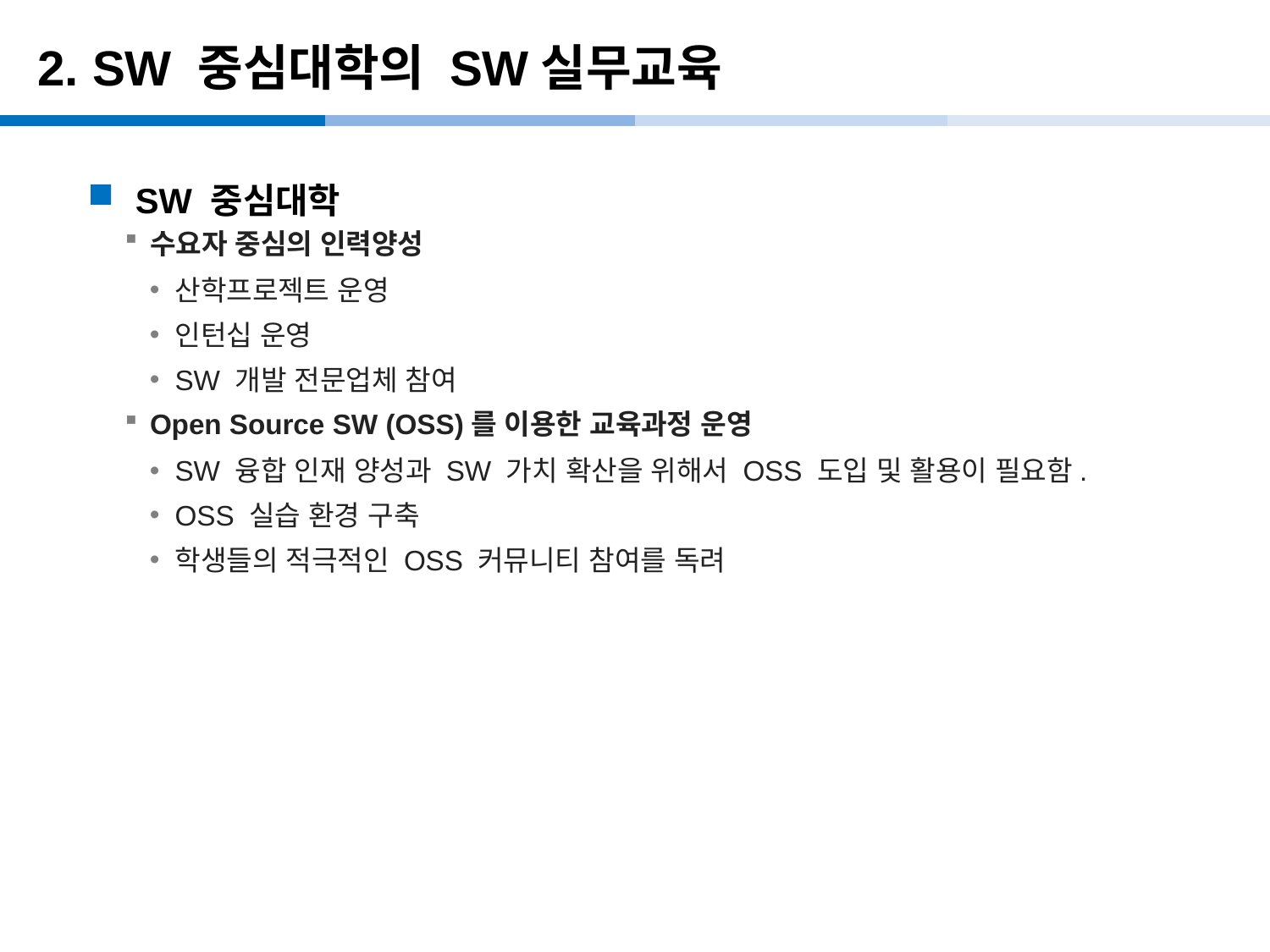

# 2. SW 중심대학의 SW실무교육
SW 중심대학
수요자 중심의 인력양성
산학프로젝트 운영
인턴십 운영
SW 개발 전문업체 참여
Open Source SW (OSS)를 이용한 교육과정 운영
SW 융합 인재 양성과 SW 가치 확산을 위해서 OSS 도입 및 활용이 필요함.
OSS 실습 환경 구축
학생들의 적극적인 OSS 커뮤니티 참여를 독려